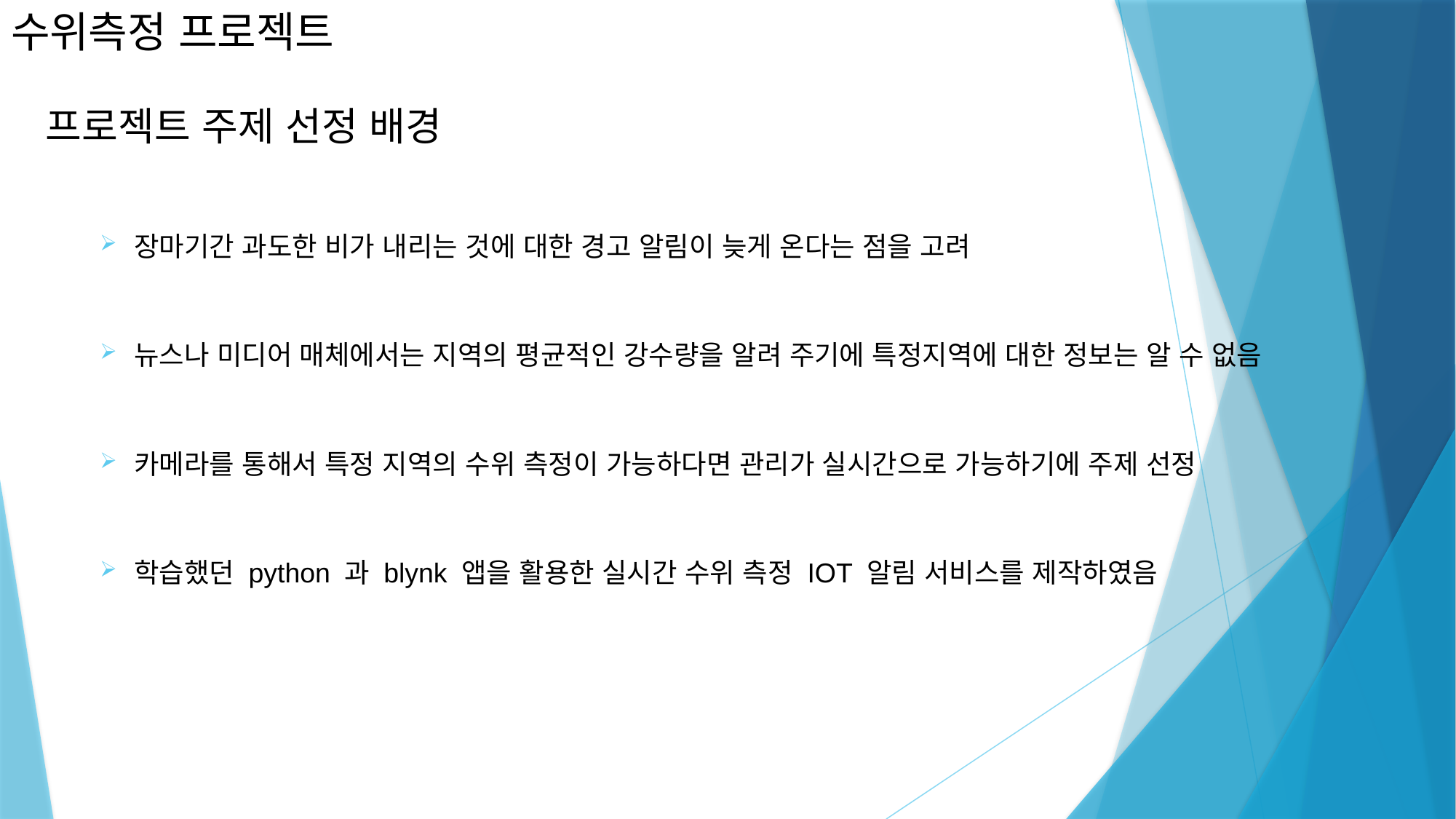

# 수위측정 프로젝트
프로젝트 주제 선정 배경

장마기간 과도한 비가 내리는 것에 대한 경고 알림이 늦게 온다는 점을 고려

뉴스나 미디어 매체에서는 지역의 평균적인 강수량을 알려 주기에 특정지역에 대한 정보는 알 수 없음

카메라를 통해서 특정 지역의 수위 측정이 가능하다면 관리가 실시간으로 가능하기에 주제 선정

학습했던 python 과 blynk 앱을 활용한 실시간 수위 측정 IOT 알림 서비스를 제작하였음